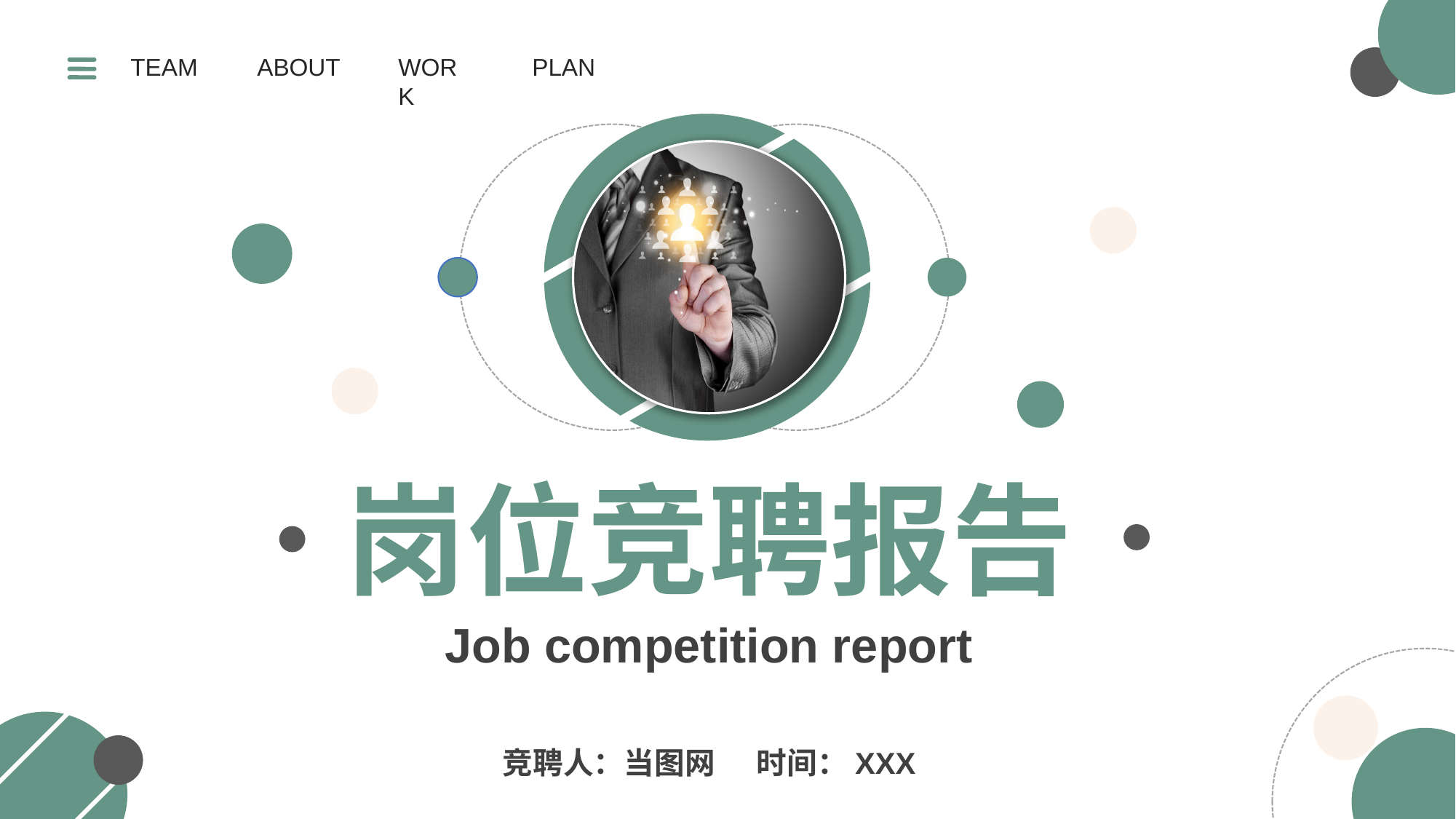

WORK
PLAN
TEAM
ABOUT

岗位竞聘报告

Job competition report

竞聘人：当图网      时间：XXX